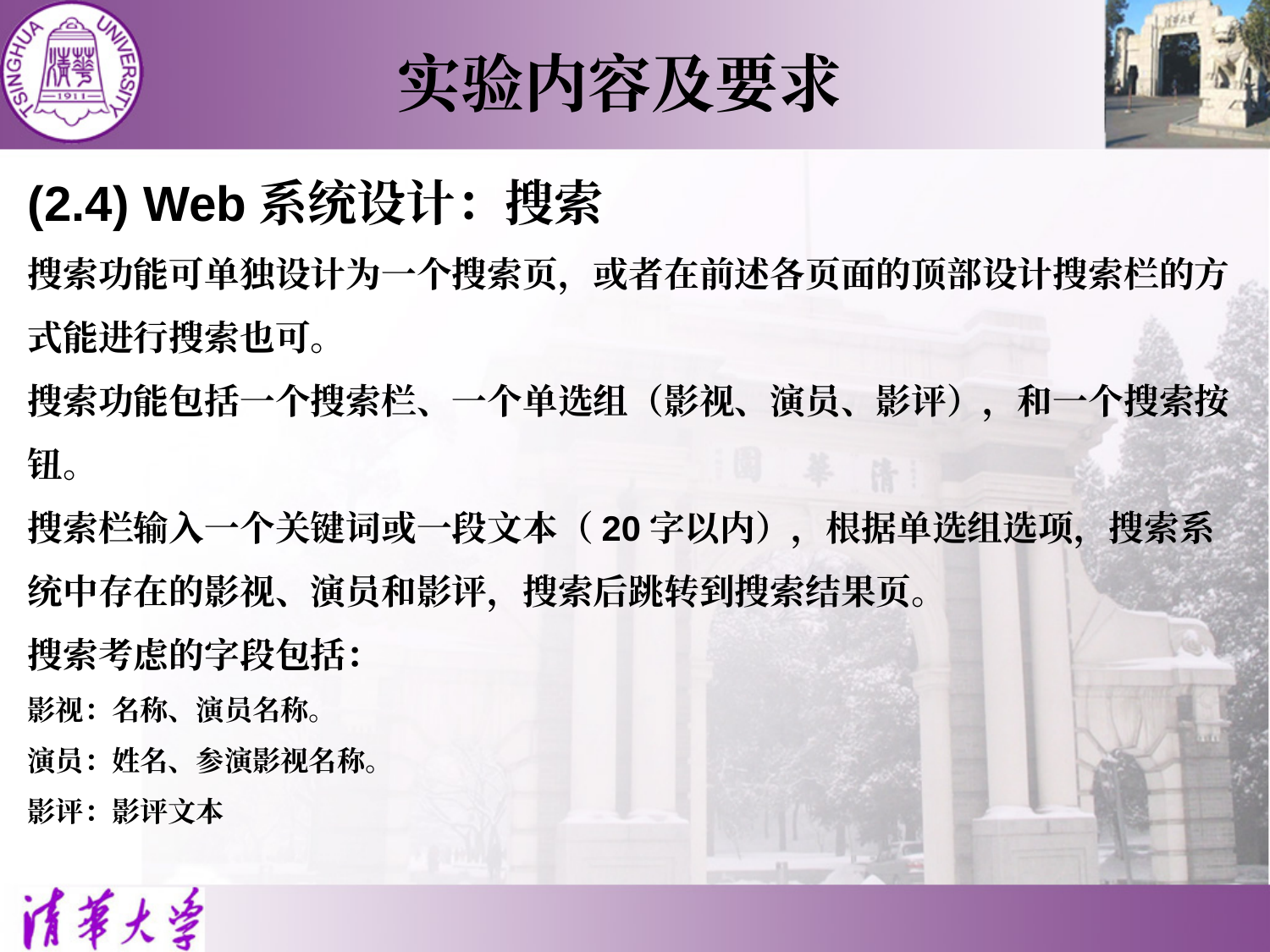

实验内容及要求
(2.4) Web系统设计：搜索
搜索功能可单独设计为一个搜索页，或者在前述各页面的顶部设计搜索栏的方式能进行搜索也可。
搜索功能包括一个搜索栏、一个单选组（影视、演员、影评），和一个搜索按钮。
搜索栏输入一个关键词或一段文本（20字以内），根据单选组选项，搜索系统中存在的影视、演员和影评，搜索后跳转到搜索结果页。
搜索考虑的字段包括：
影视：名称、演员名称。
演员：姓名、参演影视名称。
影评：影评文本